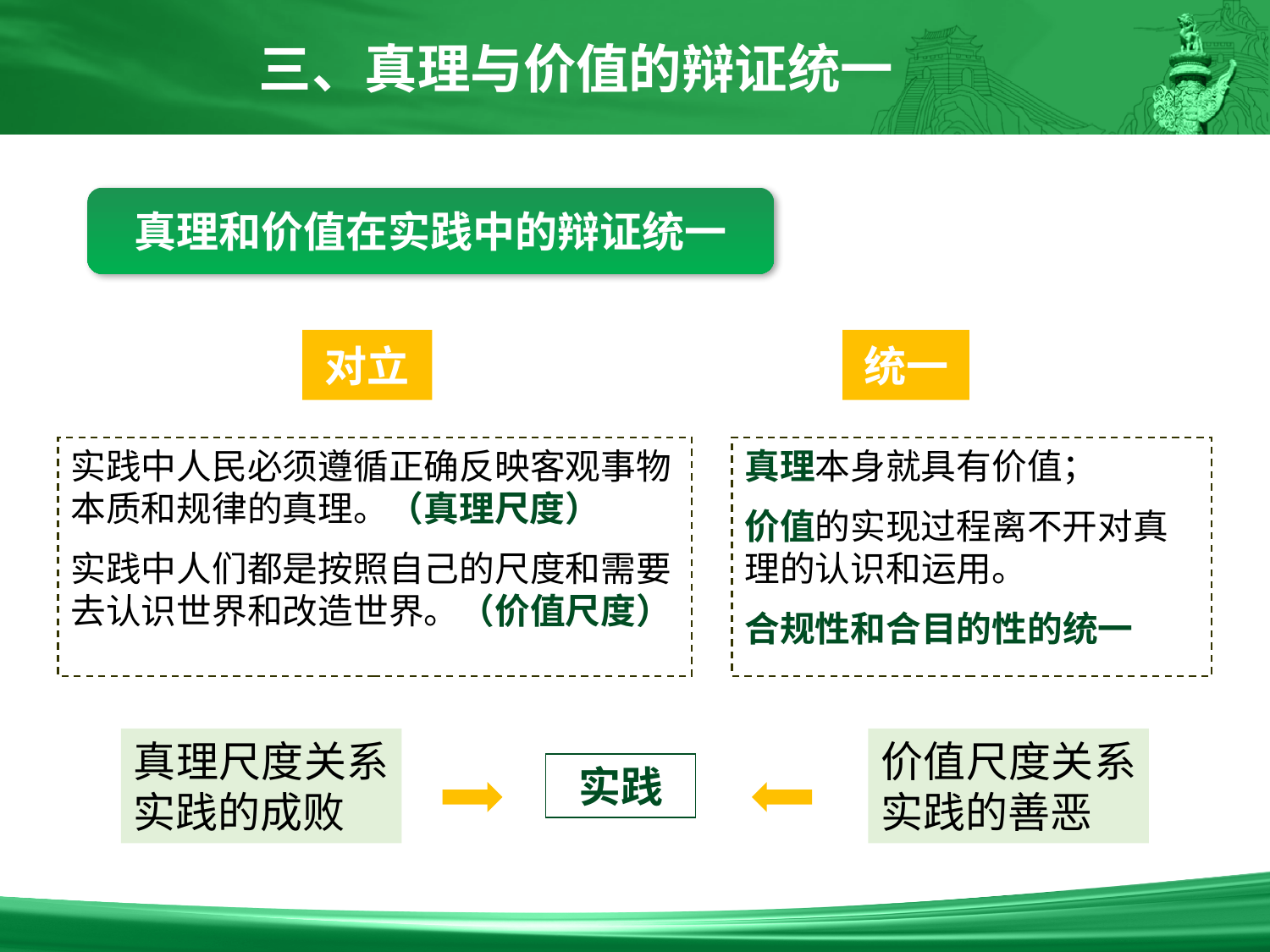

三、真理与价值的辩证统一
真理和价值在实践中的辩证统一
对立
统一
真理本身就具有价值；
价值的实现过程离不开对真理的认识和运用。
合规性和合目的性的统一
实践中人民必须遵循正确反映客观事物本质和规律的真理。（真理尺度）
实践中人们都是按照自己的尺度和需要去认识世界和改造世界。（价值尺度）
真理尺度关系实践的成败
价值尺度关系实践的善恶
实践